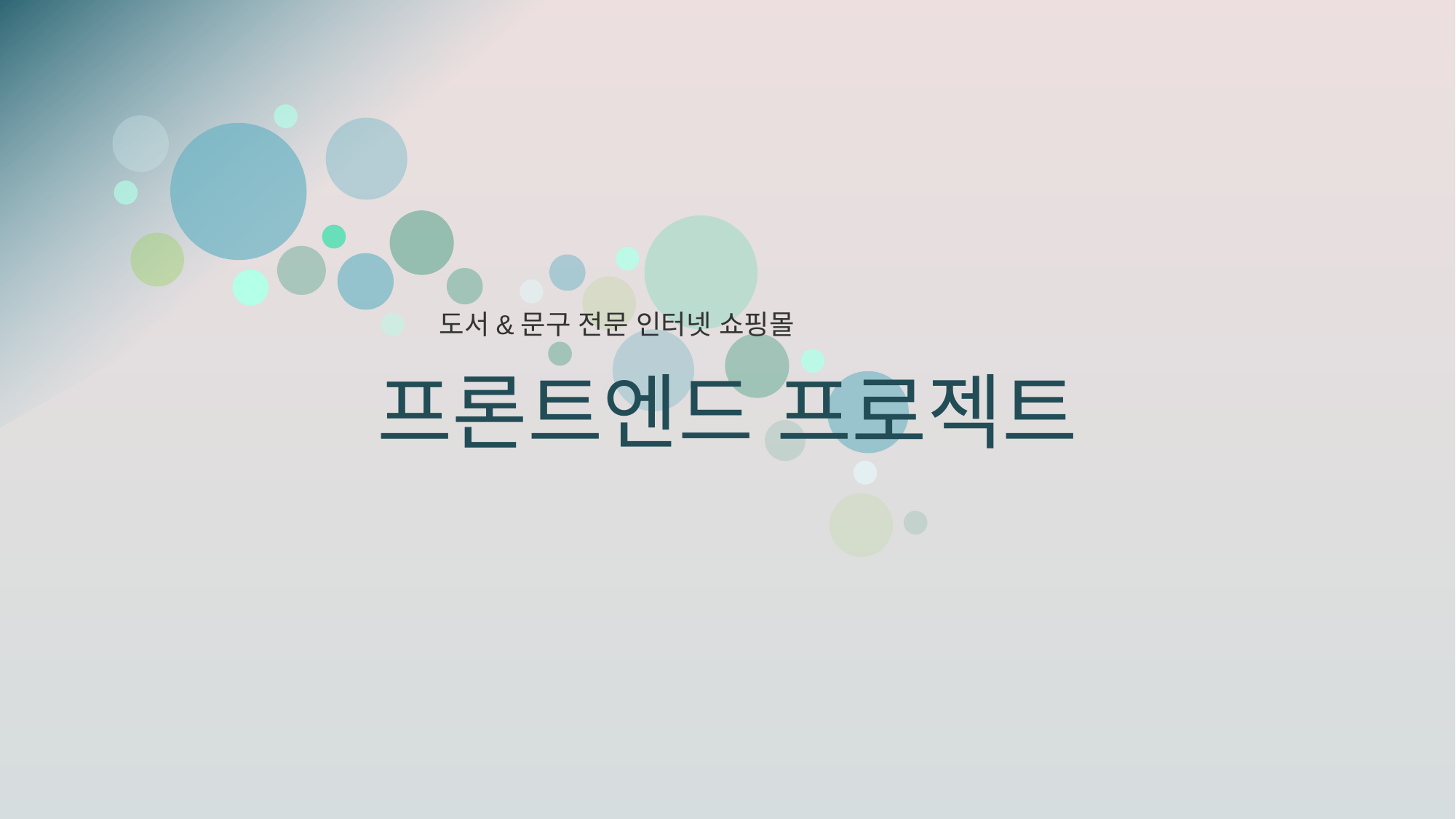

도서&문구 전문 인터넷 쇼핑몰
# 프론트엔드 프로젝트